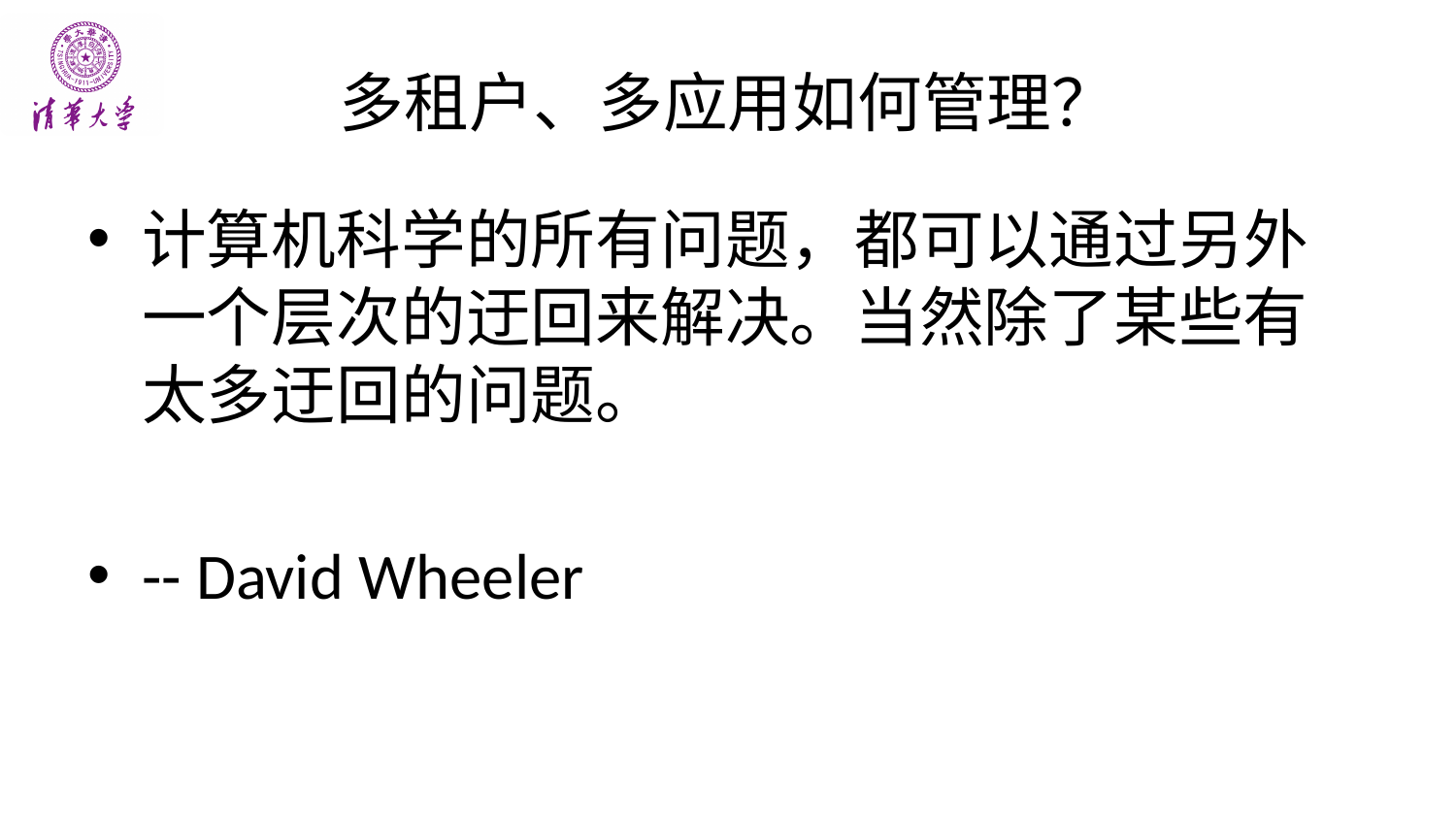

# 多租户、多应用如何管理？
计算机科学的所有问题，都可以通过另外一个层次的迂回来解决。当然除了某些有太多迂回的问题。

-- David Wheeler